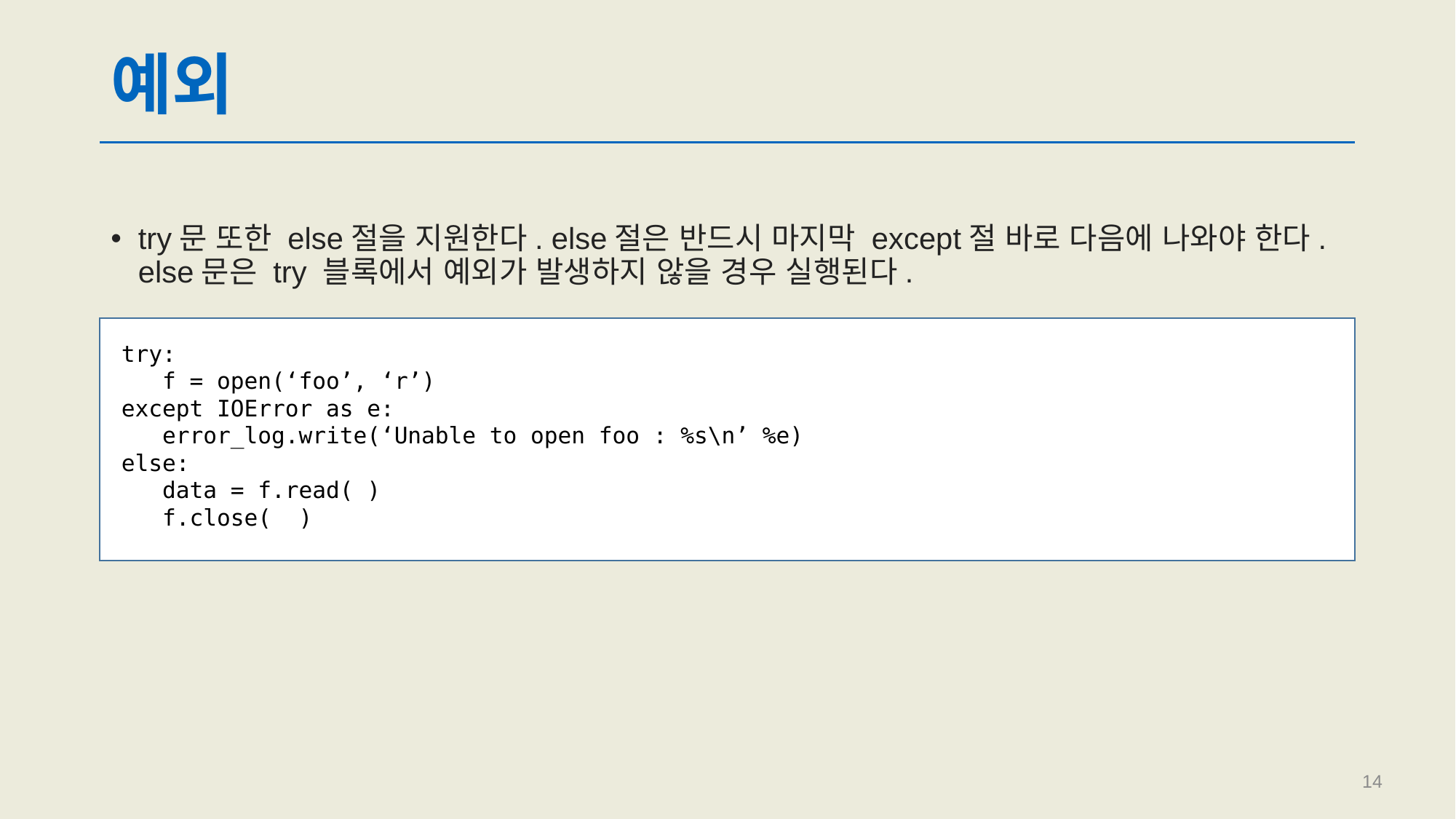

# 예외
try문 또한 else절을 지원한다. else절은 반드시 마지막 except절 바로 다음에 나와야 한다. else문은 try 블록에서 예외가 발생하지 않을 경우 실행된다.

try:
   f = open(‘foo’, ‘r’)
except IOError as e:
   error_log.write(‘Unable to open foo : %s\n’ %e)
else:
   data = f.read( )
   f.close(  )
14